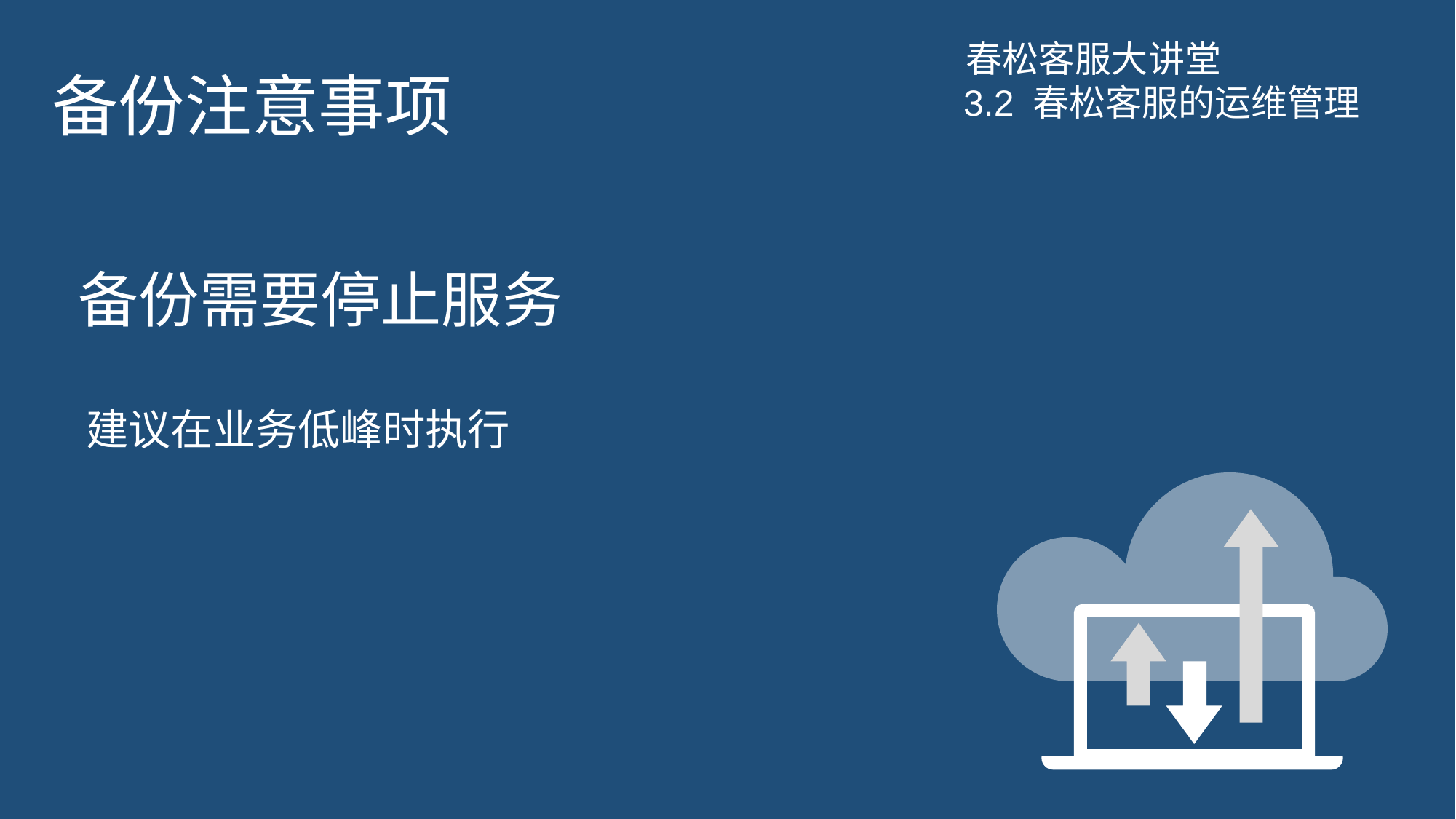

# 备份注意事项
春松客服大讲堂
3.2 春松客服的运维管理
备份需要停止服务
建议在业务低峰时执行